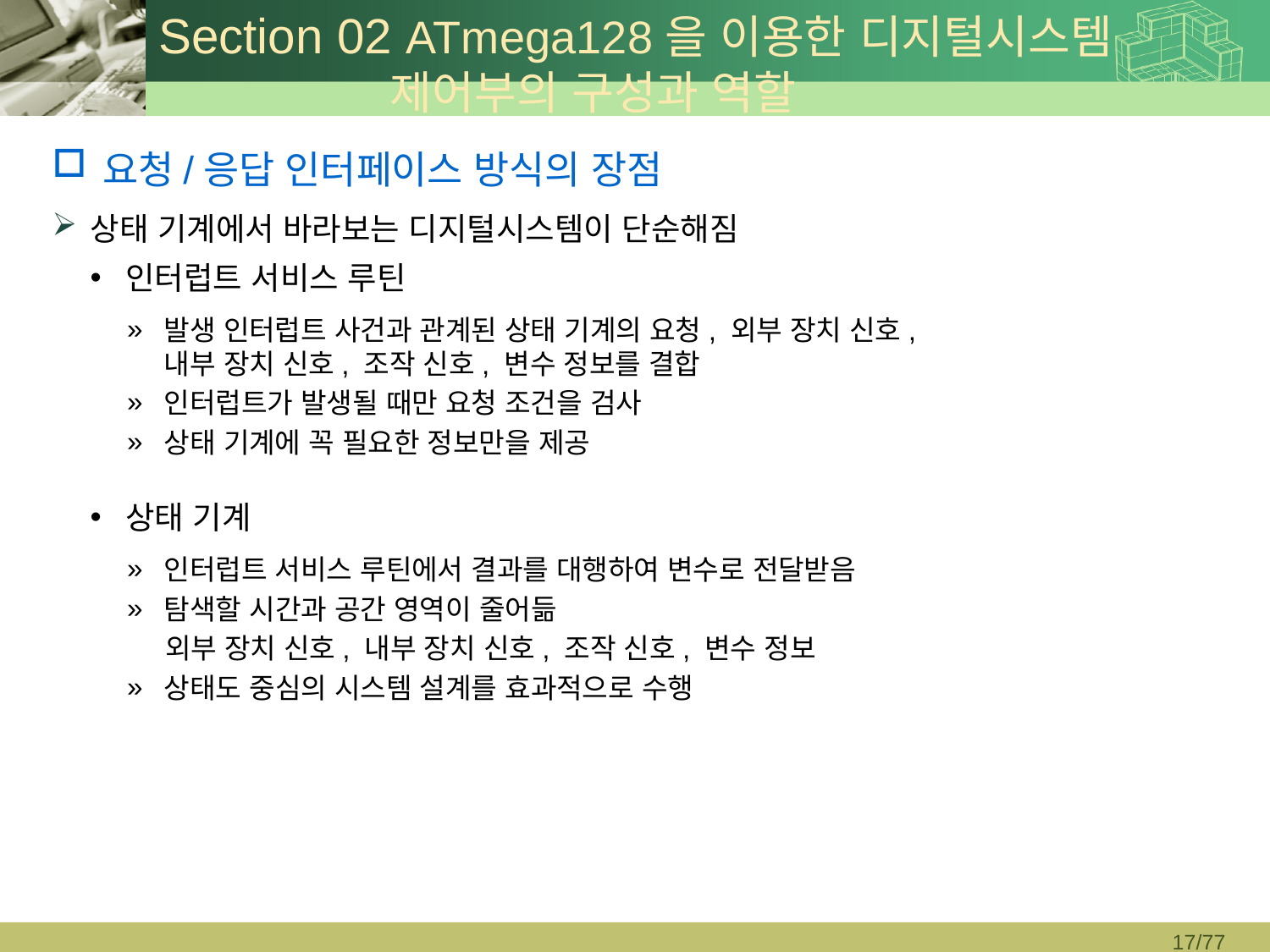

# Section 02 ATmega128을 이용한 디지털시스템 제어부의 구성과 역할
요청/응답 인터페이스 방식의 장점
상태 기계에서 바라보는 디지털시스템이 단순해짐
인터럽트 서비스 루틴
발생 인터럽트 사건과 관계된 상태 기계의 요청, 외부 장치 신호,
내부 장치 신호, 조작 신호, 변수 정보를 결합
인터럽트가 발생될 때만 요청 조건을 검사
상태 기계에 꼭 필요한 정보만을 제공
상태 기계
인터럽트 서비스 루틴에서 결과를 대행하여 변수로 전달받음
탐색할 시간과 공간 영역이 줄어듦
    외부 장치 신호, 내부 장치 신호, 조작 신호, 변수 정보
상태도 중심의 시스템 설계를 효과적으로 수행